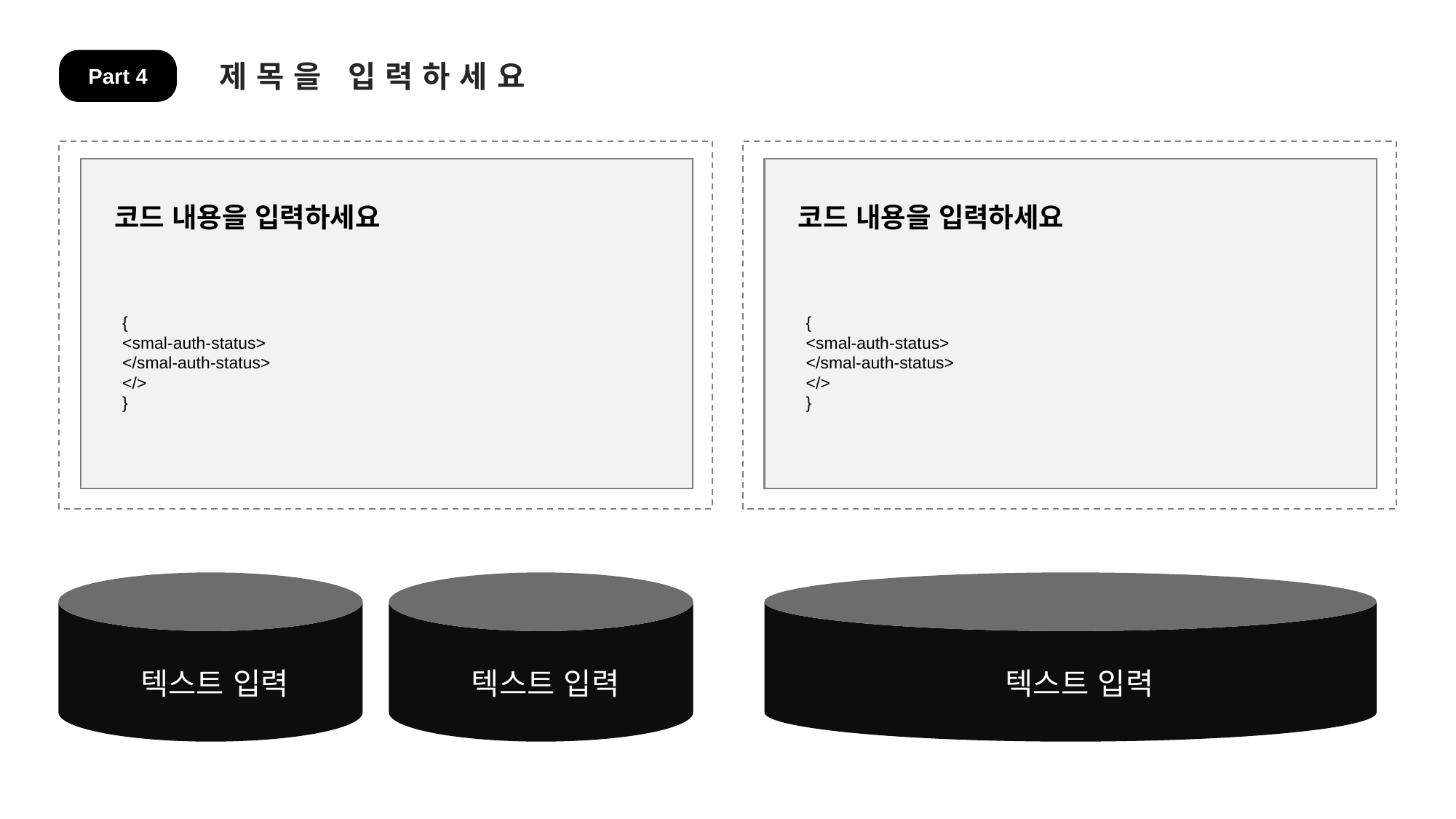

제목을 입력하세요
Part 4

코드 내용을 입력하세요
{
<smal-auth-status>
</smal-auth-status>
</>
}

코드 내용을 입력하세요
{
<smal-auth-status>
</smal-auth-status>
</>
}

텍스트 입력

텍스트 입력

텍스트 입력